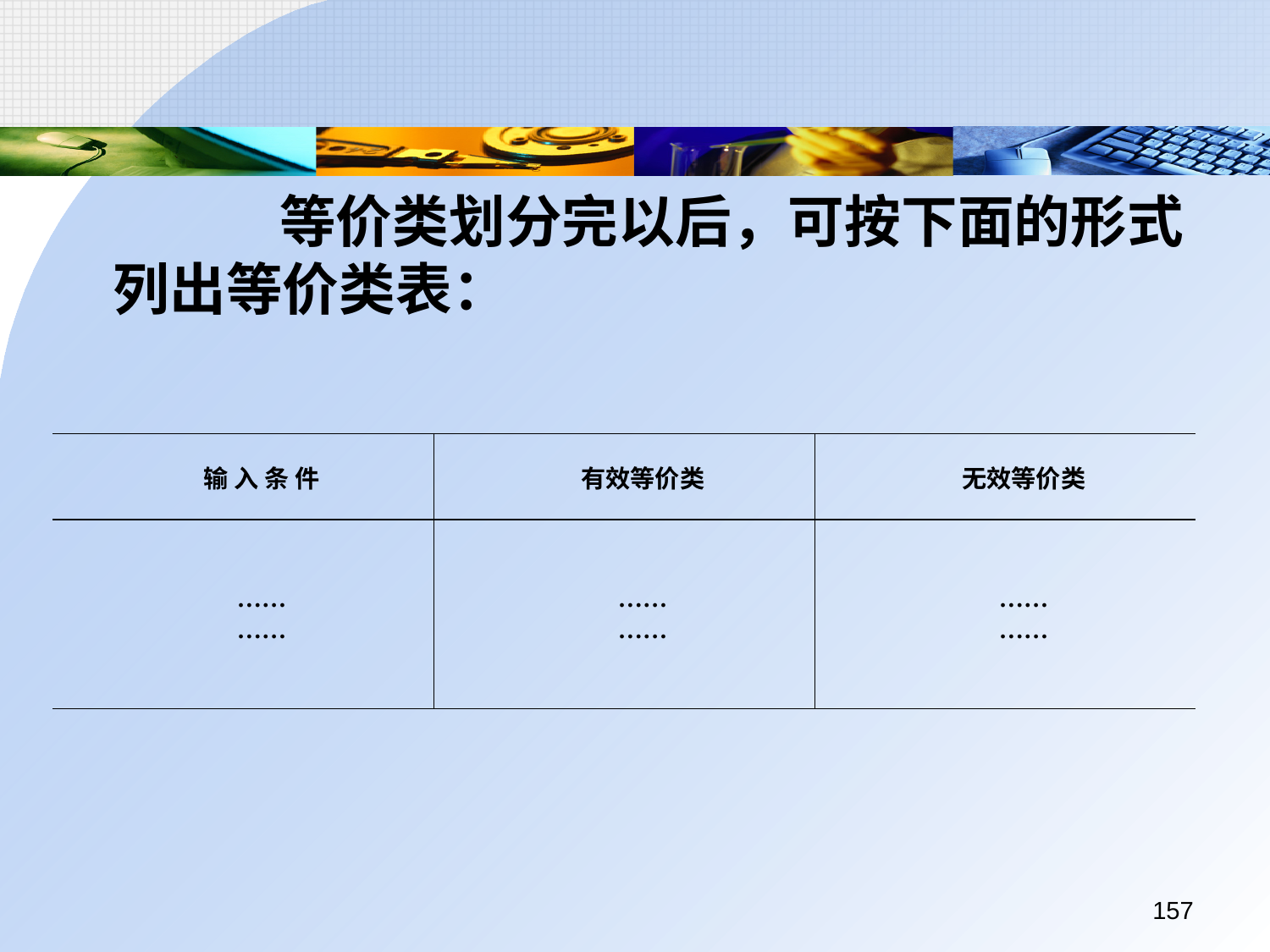

等价类划分完以后，可按下面的形式列出等价类表：

| 输 入 条 件 | 有效等价类 | 无效等价类 |
| --- | --- | --- |
| …… …… | …… …… | …… …… |
157